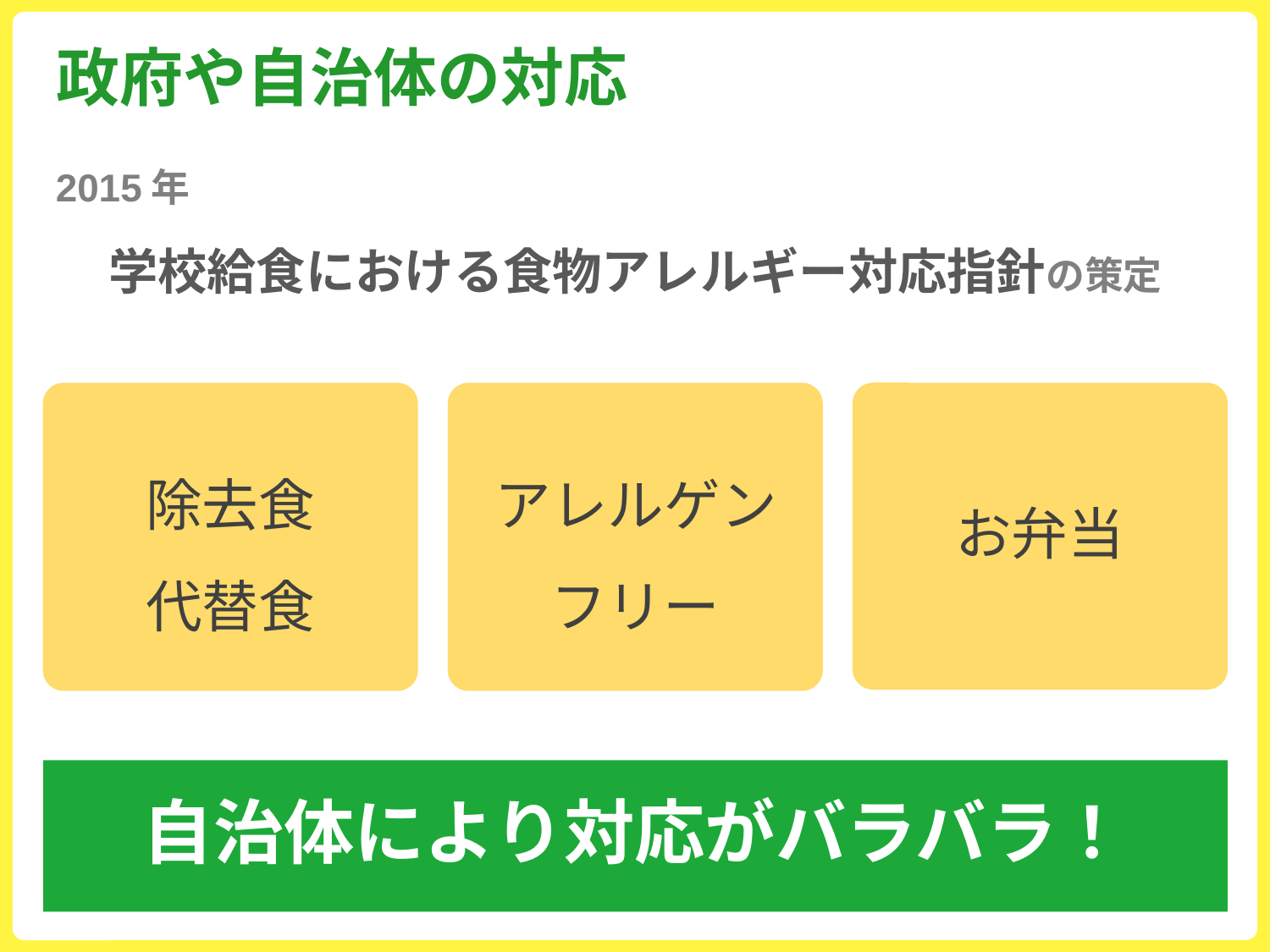

# 政府や自治体の対応
2015年
学校給食における食物アレルギー対応指針の策定

お弁当

アレルゲンフリー
除去食
代替食
自治体により対応がバラバラ！